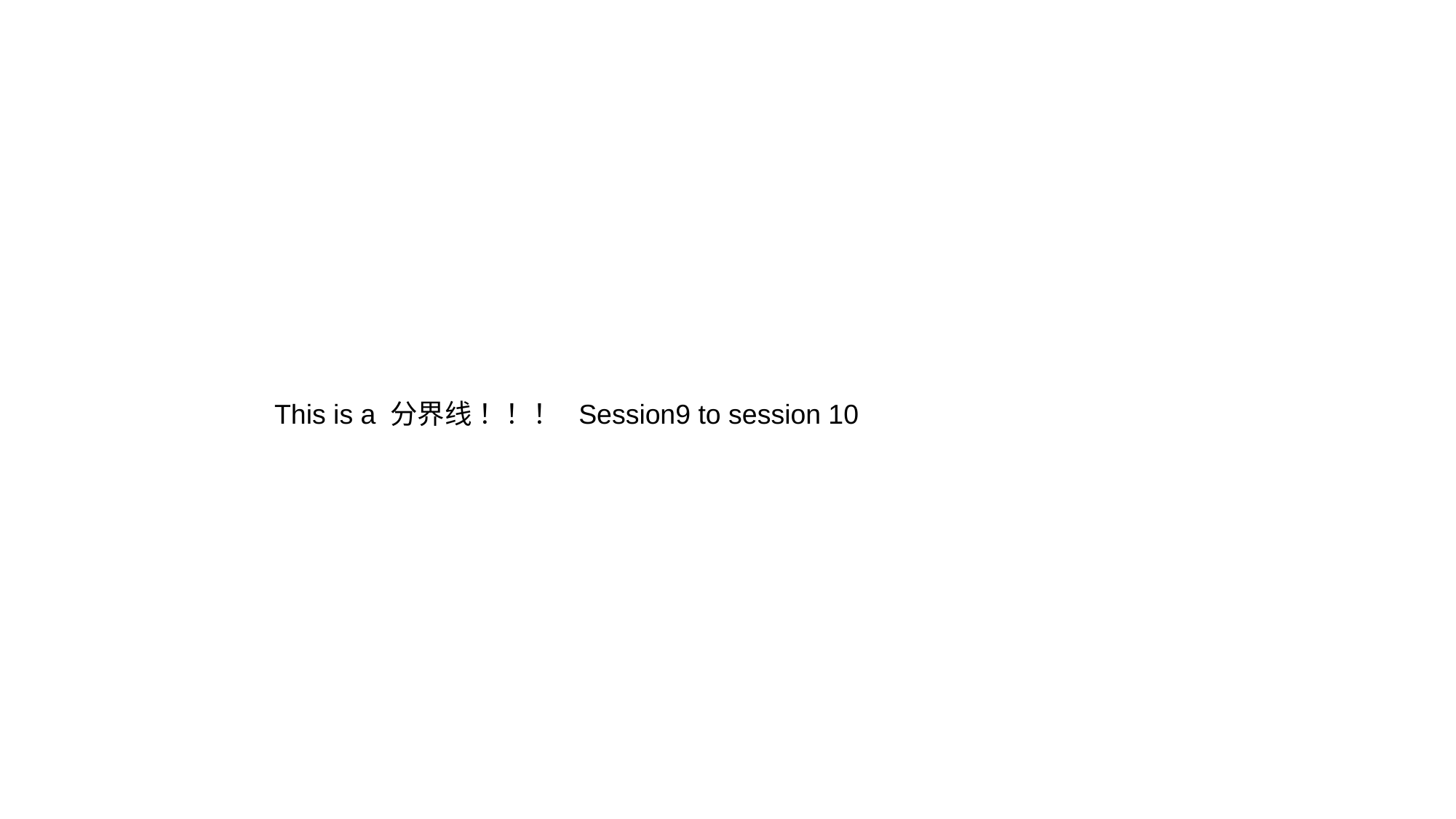

This is a 分界线 ！！！  Session9 to session 10